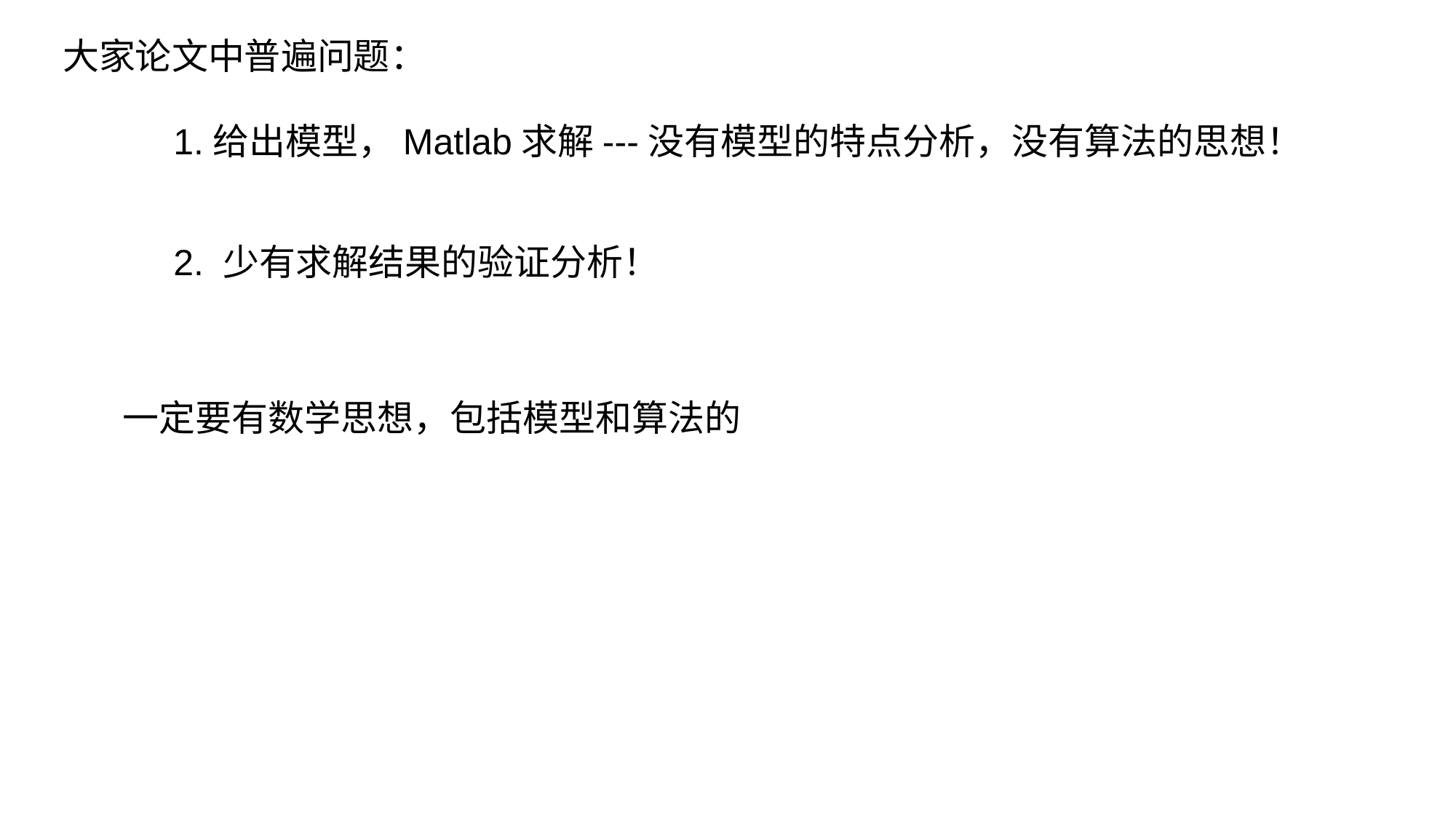

大家论文中普遍问题：
1.给出模型，Matlab求解---没有模型的特点分析，没有算法的思想！
2. 少有求解结果的验证分析！
一定要有数学思想，包括模型和算法的